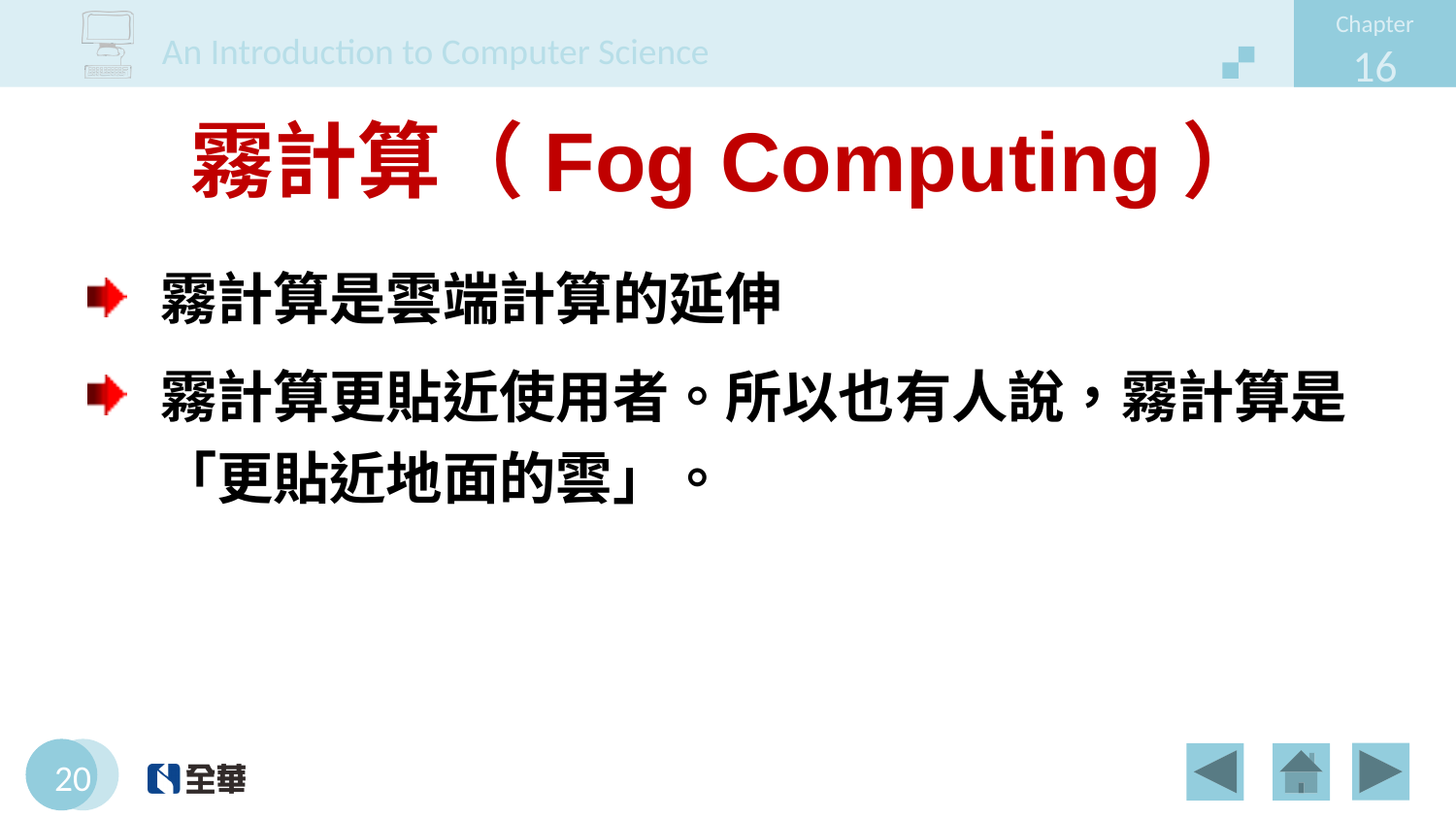

# 霧計算（Fog Computing）
霧計算是雲端計算的延伸
霧計算更貼近使用者。所以也有人說，霧計算是「更貼近地面的雲」。